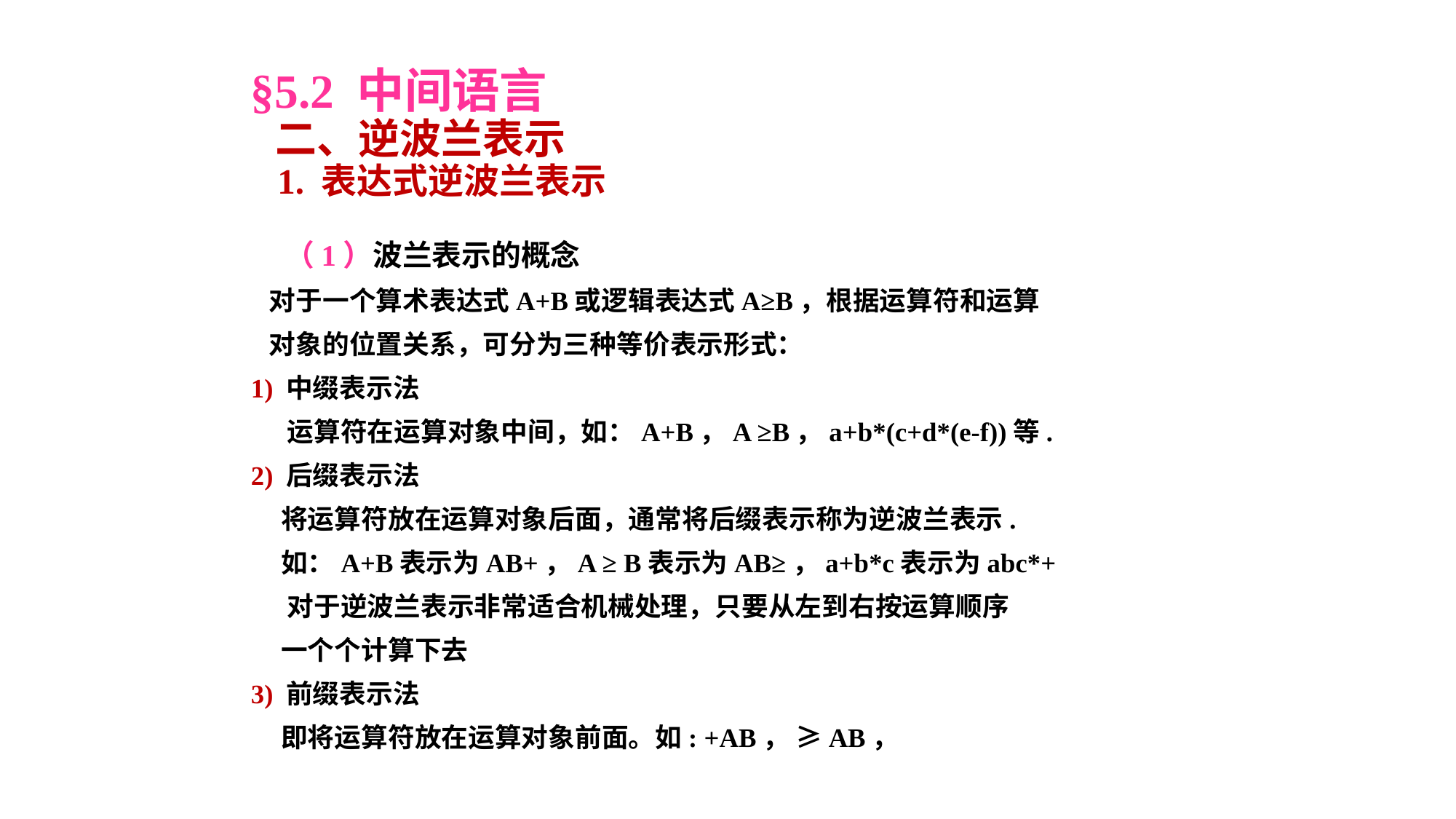

§5.2 中间语言
   二、逆波兰表示
   1. 表达式逆波兰表示

    （1）波兰表示的概念
  对于一个算术表达式A+B或逻辑表达式A≥B，根据运算符和运算
  对象的位置关系，可分为三种等价表示形式：
1) 中缀表示法
     运算符在运算对象中间，如：A+B，A ≥B，a+b*(c+d*(e-f))等.
2) 后缀表示法
    将运算符放在运算对象后面，通常将后缀表示称为逆波兰表示.
    如：A+B表示为AB+，A ≥ B表示为AB≥，a+b*c表示为abc*+
     对于逆波兰表示非常适合机械处理，只要从左到右按运算顺序
    一个个计算下去
3) 前缀表示法
    即将运算符放在运算对象前面。如: +AB， ≥AB，